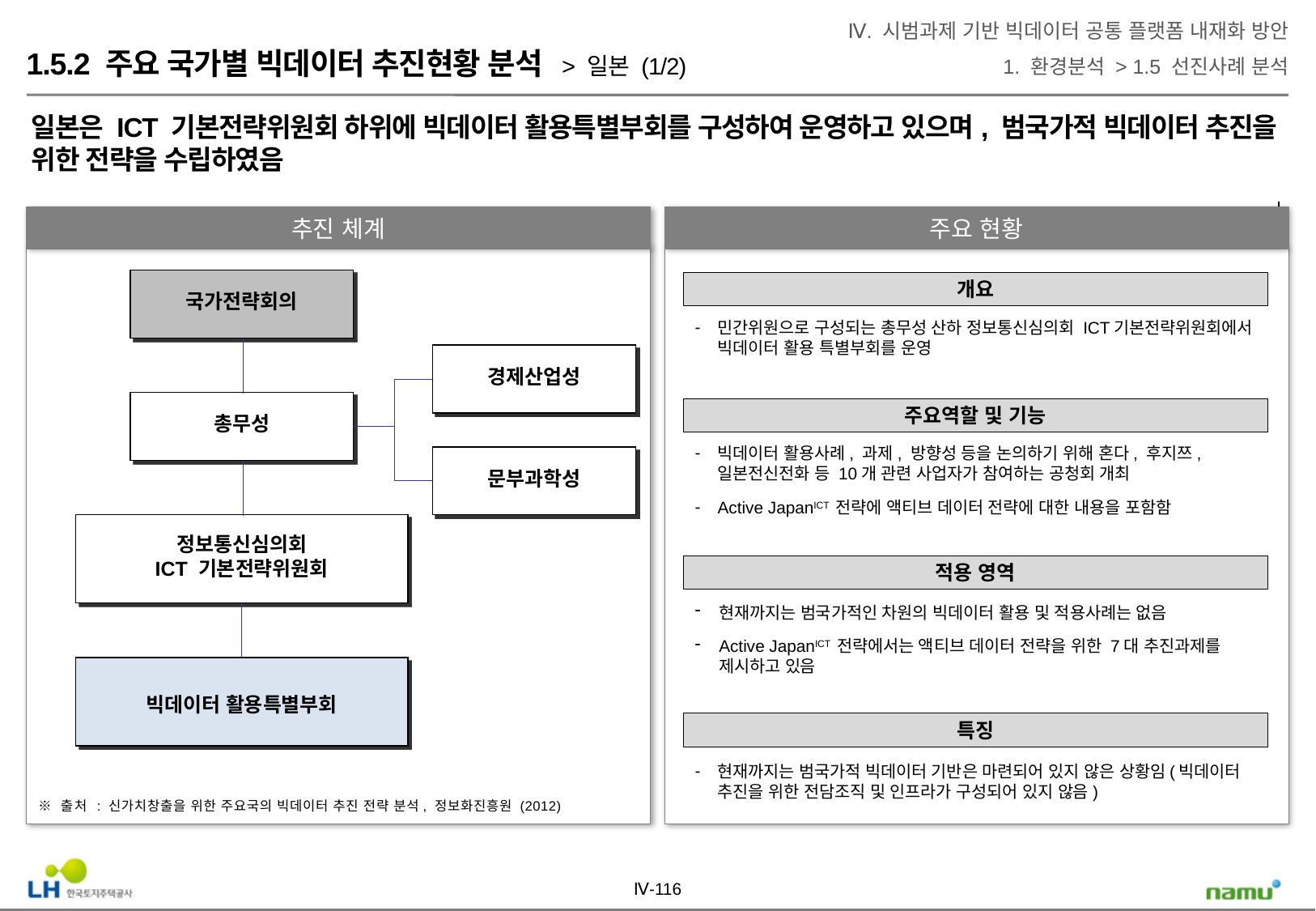

Ⅳ. 시범과제 기반 빅데이터 공통 플랫폼 내재화 방안
1. 환경분석 > 1.5 선진사례 분석
1.5.2 주요 국가별 빅데이터 추진현황 분석  > 일본 (1/2)
일본은 ICT 기본전략위원회 하위에 빅데이터 활용특별부회를 구성하여 운영하고 있으며, 범국가적 빅데이터 추진을 위한 전략을 수립하였음
추진 체계
주요 현황

국가전략회의
경제산업성
총무성
문부과학성
정보통신심의회
ICT 기본전략위원회
빅데이터 활용특별부회
개요
개요
민간위원으로 구성되는 총무성 산하 정보통신심의회 ICT기본전략위원회에서 빅데이터 활용 특별부회를 운영

주요 역할 및 기능
빅데이터 활용사례, 과제, 방향성 등을 논의하기 위해 혼다, 후지쯔, 일본전신전화 등 10개 관련 사업자가 참여하는 공청회 개최
Active JapanICT 전략에 액티브 데이터 전략에 대한 내용을 포함함

적용 영역
현재까지는 범국가적인 차원의 빅데이터 활용 및 적용사례는 없음
Active JapanICT 전략에서는 액티브 데이터 전략을 위한 7대 추진과제를 제시하고 있음

특징
현재까지는 범국가적 빅데이터 기반은 마련되어 있지 않은 상황임(빅데이터 추진을 위한 전담조직 및 인프라가 구성되어 있지 않음)
주요역할 및 기능
적용 영역
특징
※ 출처 : 신가치창출을 위한 주요국의 빅데이터 추진 전략 분석, 정보화진흥원 (2012)